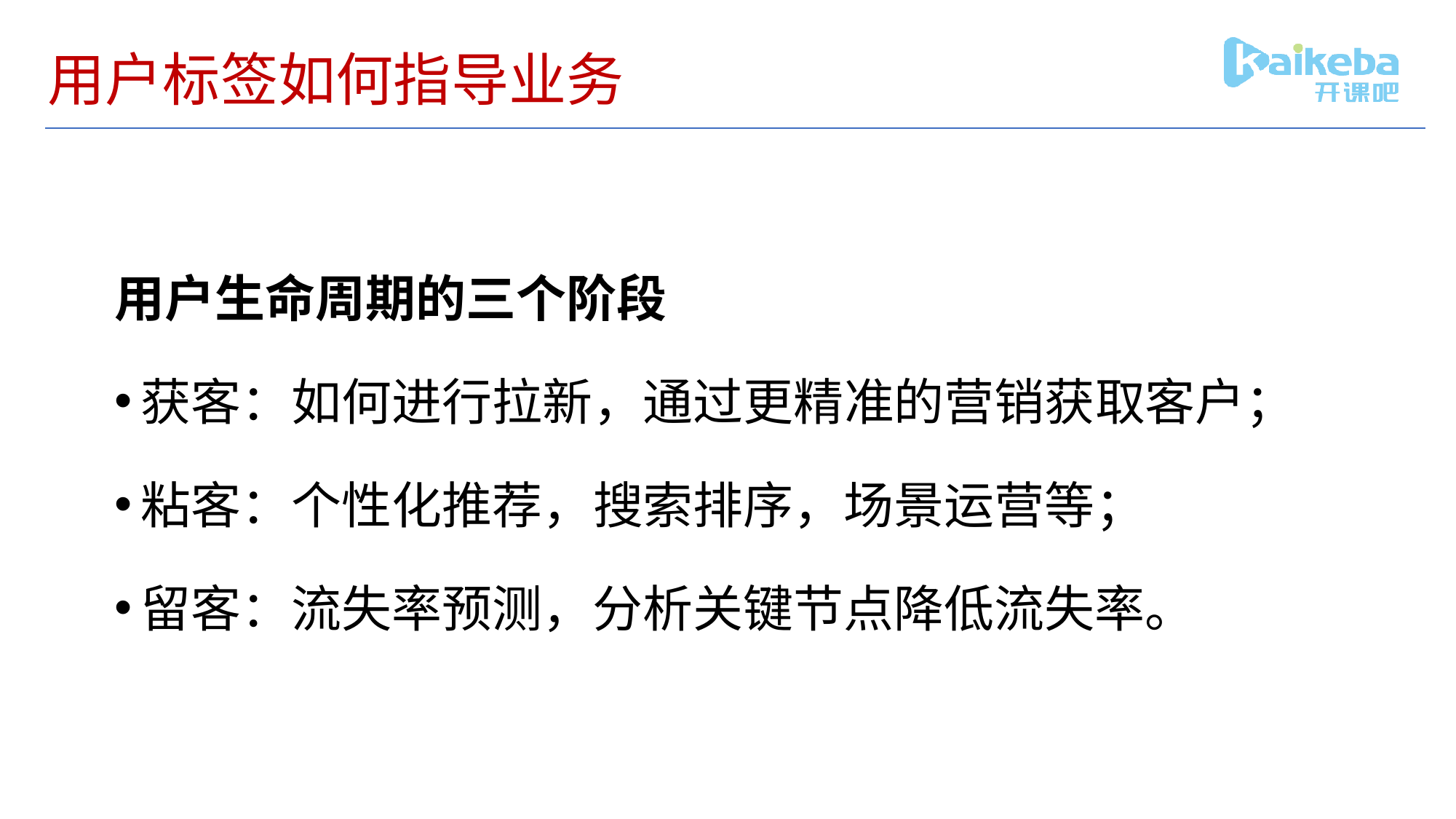

# 用户标签如何指导业务
用户生命周期的三个阶段
获客：如何进行拉新，通过更精准的营销获取客户；
粘客：个性化推荐，搜索排序，场景运营等；
留客：流失率预测，分析关键节点降低流失率。